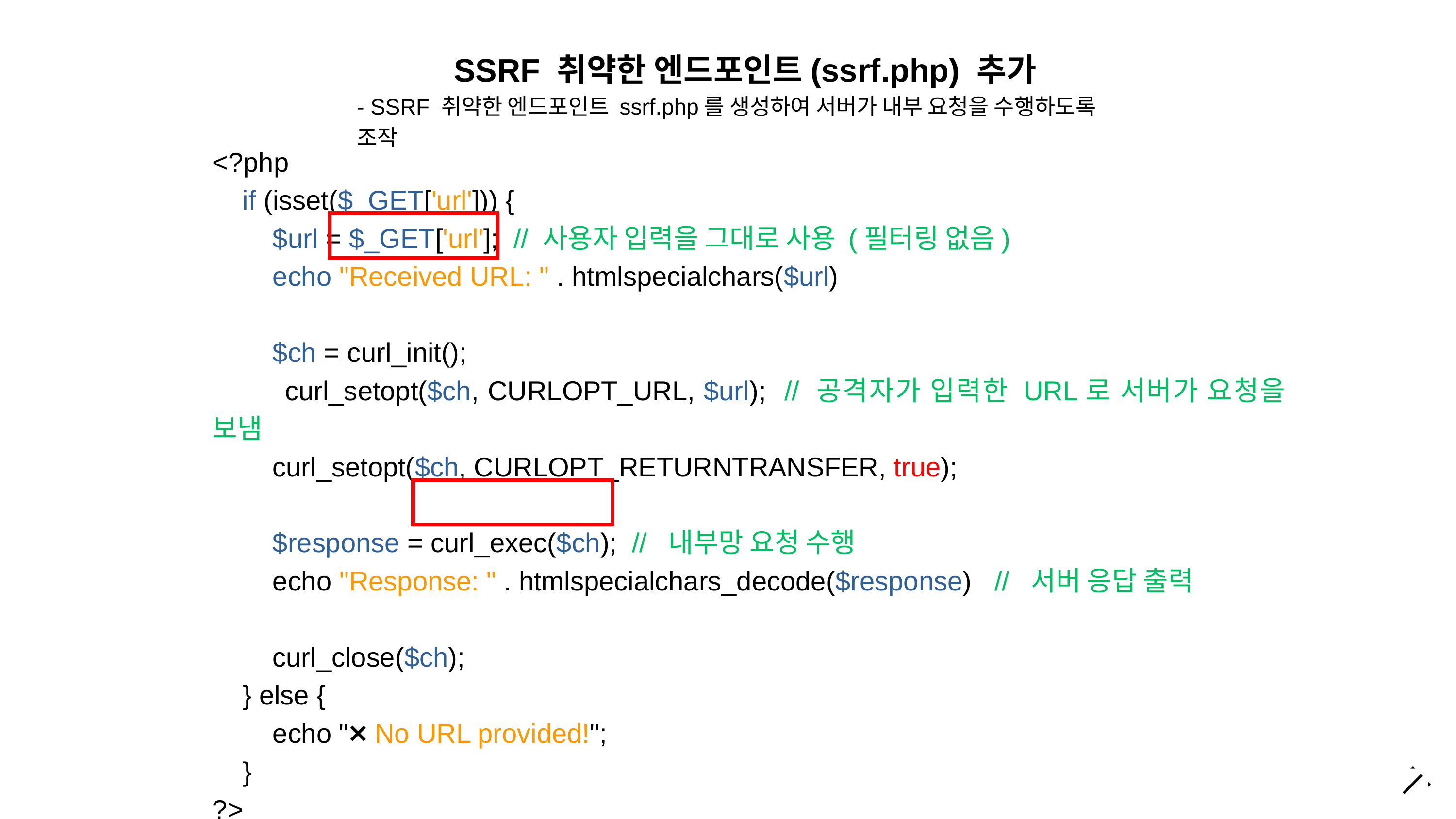

chapter 02
SSRF 취약한 엔드포인트(ssrf.php) 추가
- SSRF 취약한 엔드포인트 ssrf.php를 생성하여 서버가 내부 요청을 수행하도록 조작
<?php
    if (isset($_GET['url'])) {
        $url = $_GET['url'];  // 사용자 입력을 그대로 사용 (필터링 없음)
        echo "Received URL: " . htmlspecialchars($url)

        $ch = curl_init();
        curl_setopt($ch, CURLOPT_URL, $url);  // 공격자가 입력한 URL로 서버가 요청을 보냄
        curl_setopt($ch, CURLOPT_RETURNTRANSFER, true);

        $response = curl_exec($ch);  //  내부망 요청 수행
        echo "Response: " . htmlspecialchars_decode($response)   //  서버 응답 출력

        curl_close($ch);
    } else {
        echo "❌ No URL provided!";
    }
?>